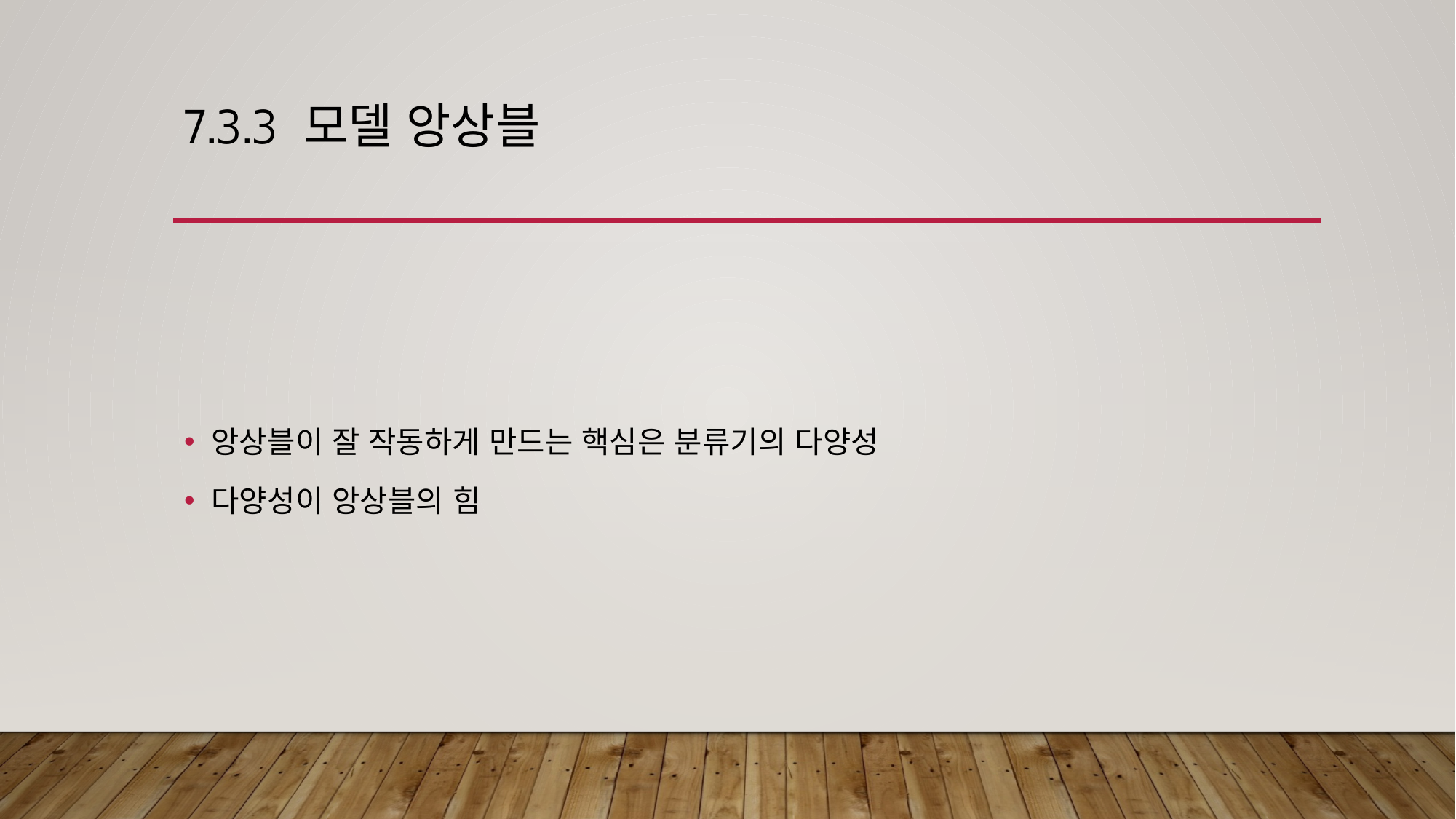

# 7.3.3 모델 앙상블

앙상블이 잘 작동하게 만드는 핵심은 분류기의 다양성
다양성이 앙상블의 힘